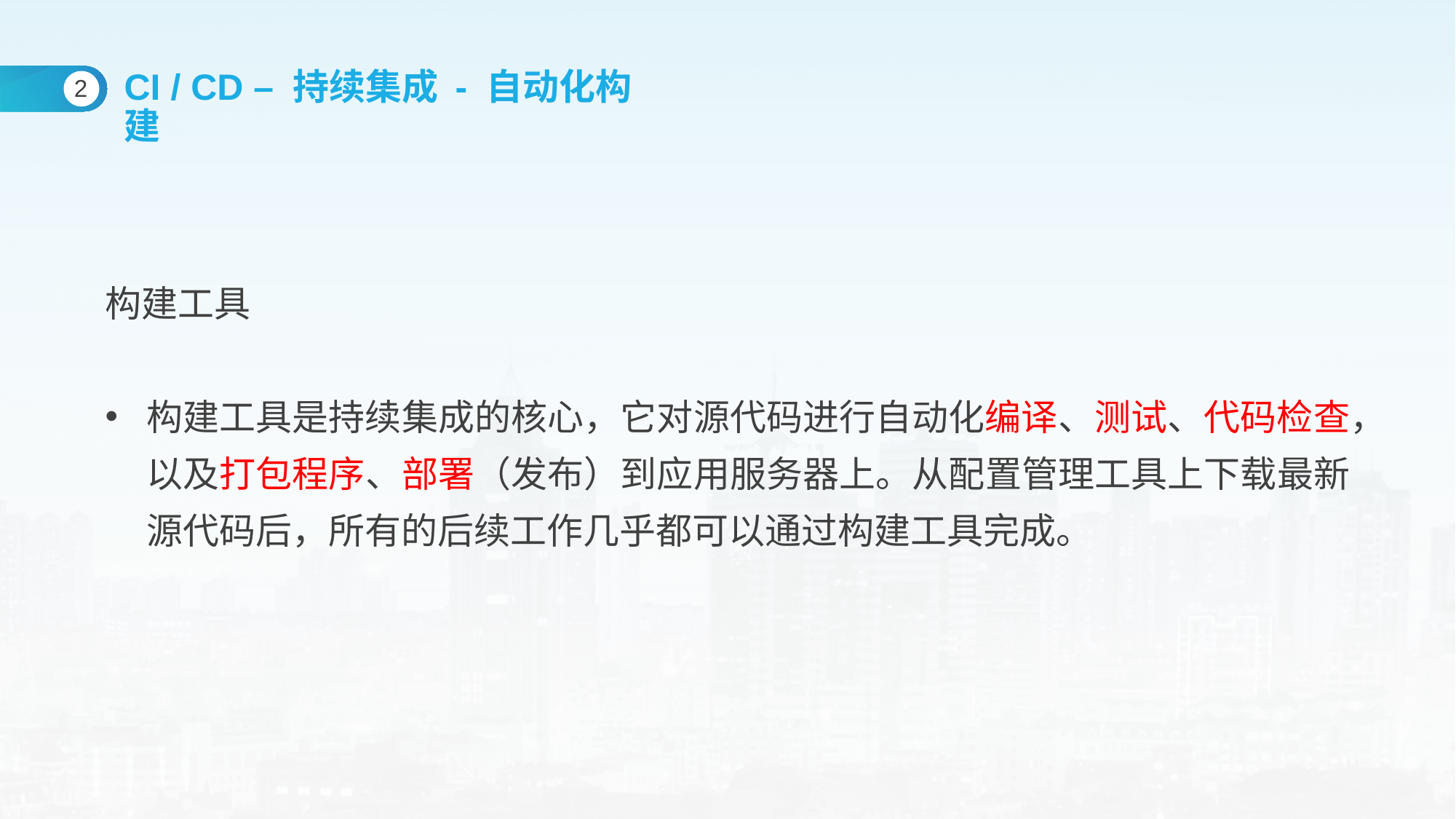

CI / CD – 持续集成 - 自动化构建
2
构建工具

构建工具是持续集成的核心，它对源代码进行自动化编译、测试、代码检查，以及打包程序、部署（发布）到应用服务器上。从配置管理工具上下载最新源代码后，所有的后续工作几乎都可以通过构建工具完成。